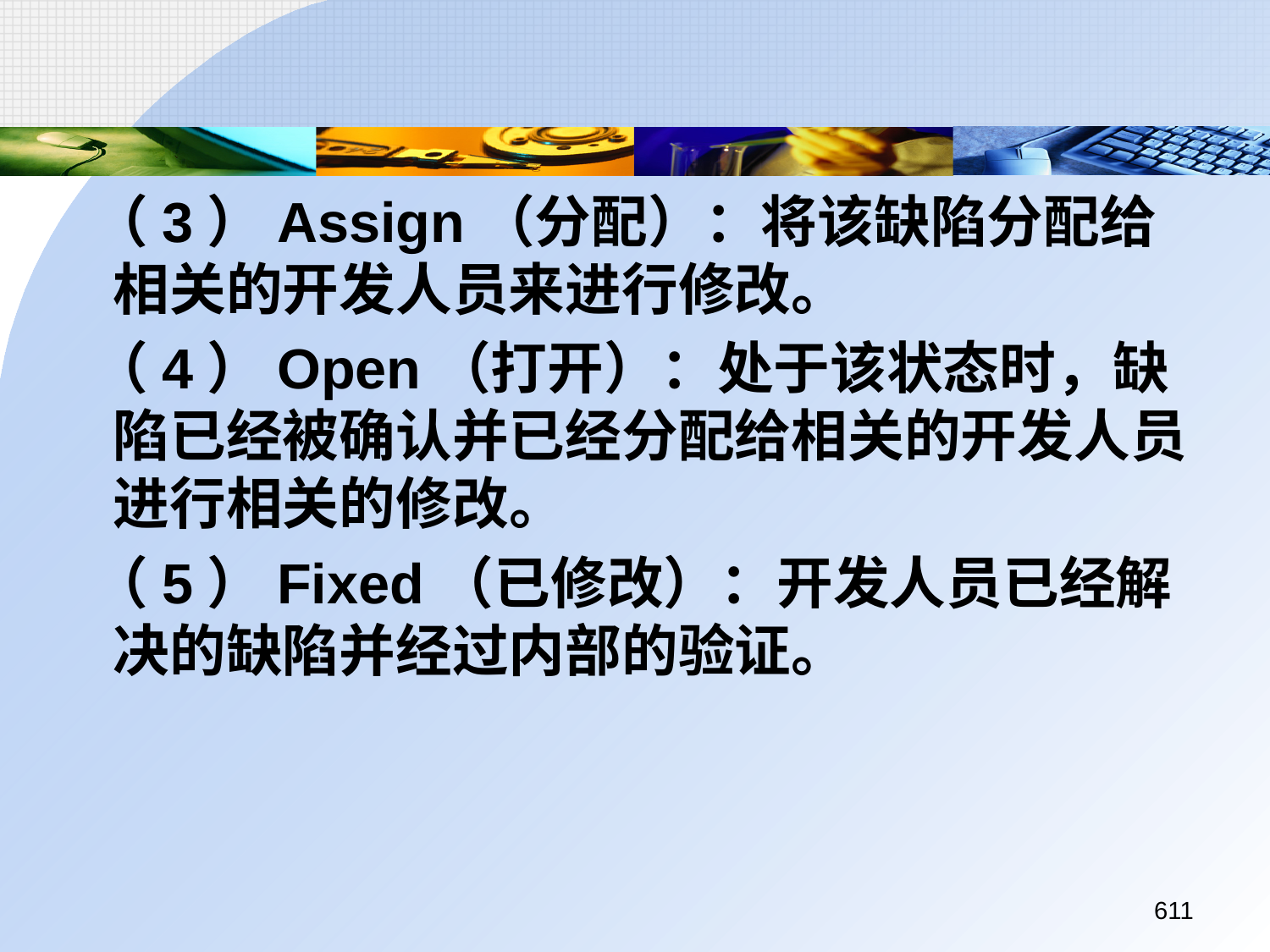

（3）Assign（分配）：将该缺陷分配给相关的开发人员来进行修改。
 （4）Open（打开）：处于该状态时，缺陷已经被确认并已经分配给相关的开发人员进行相关的修改。
 （5）Fixed（已修改）：开发人员已经解决的缺陷并经过内部的验证。
611